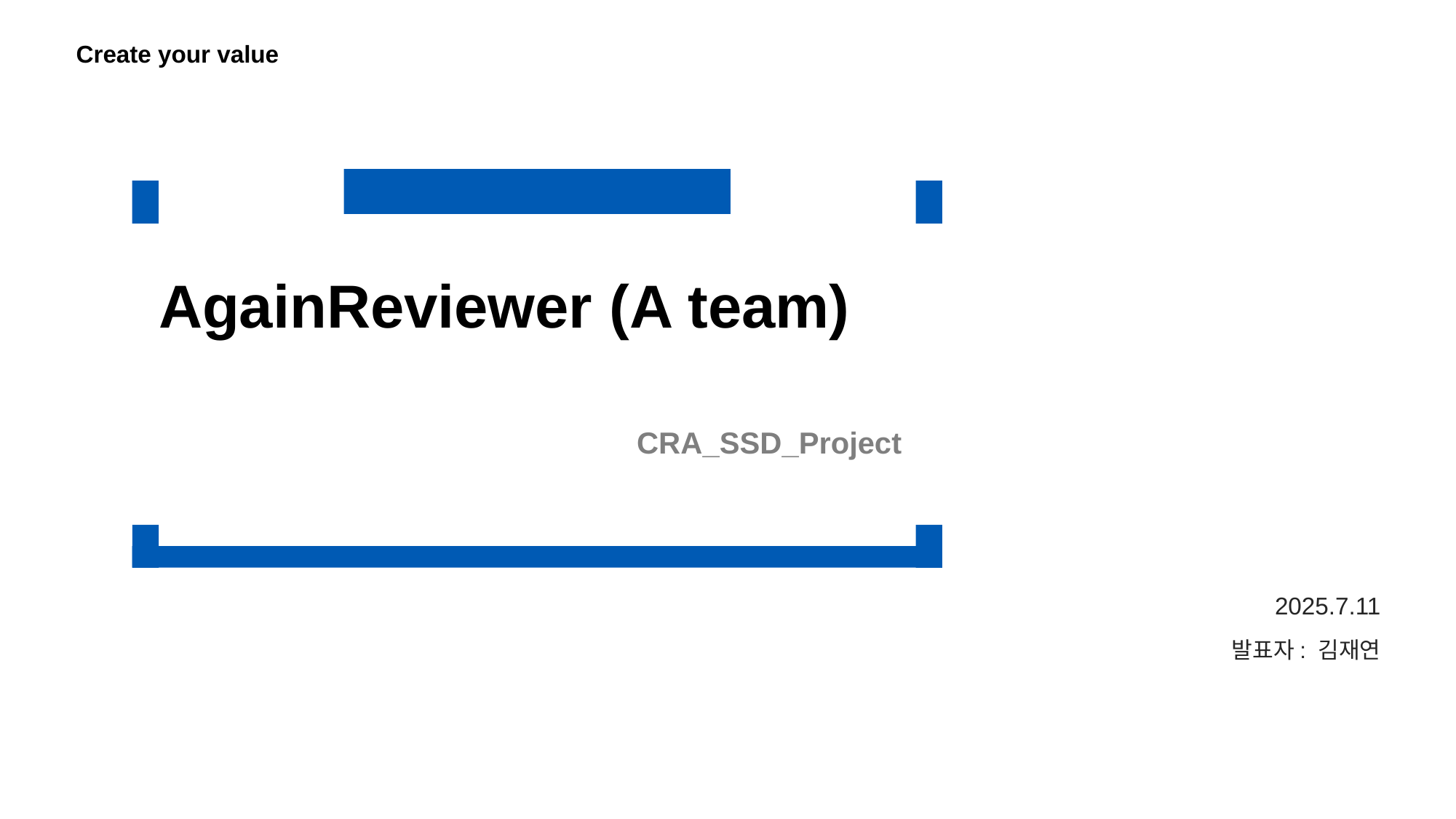

AgainReviewer (A team)
CRA_SSD_Project
2025.7.11
발표자: 김재연